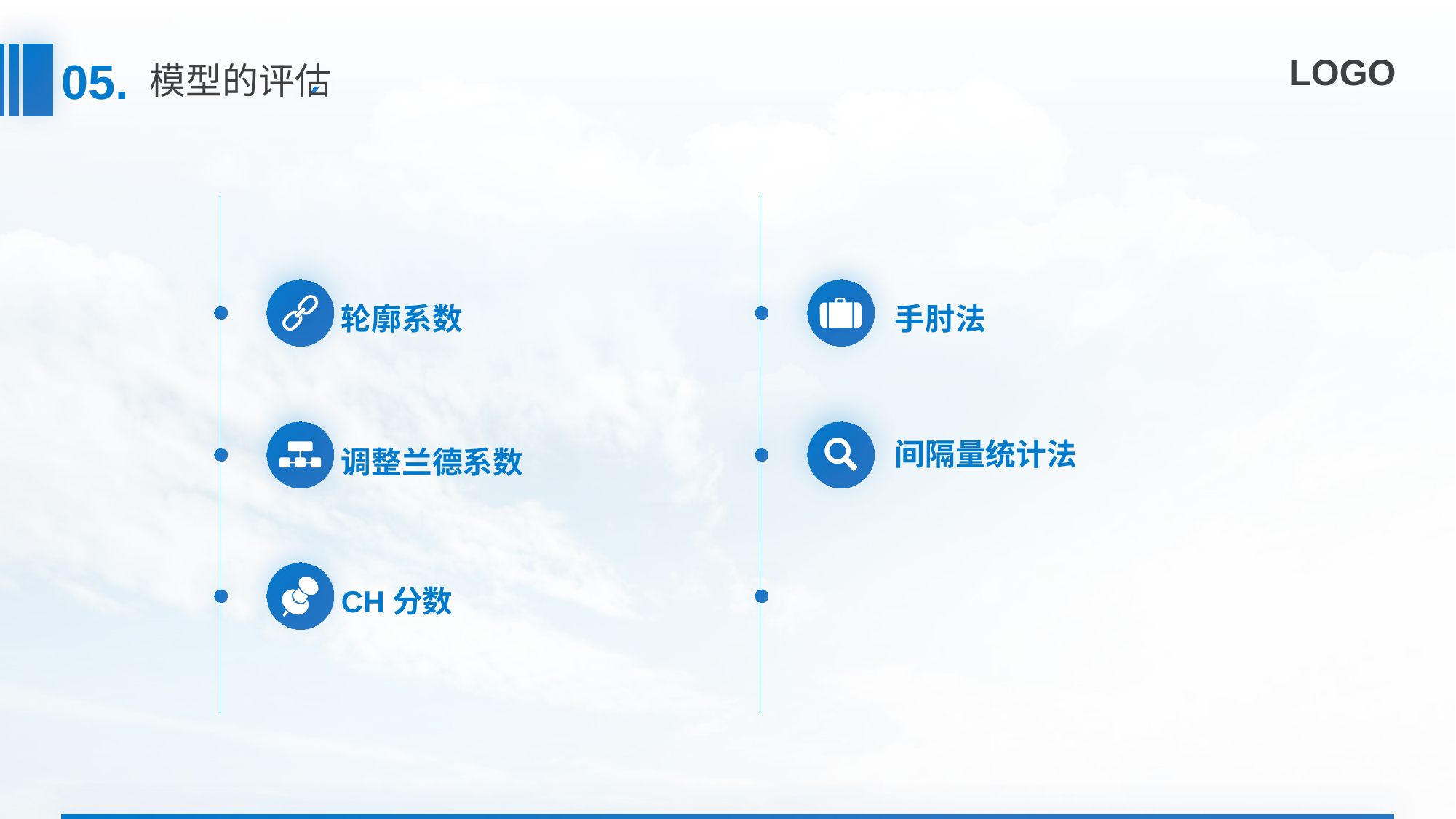

05.
模型的评估

手肘法
轮廓系数

间隔量统计法
调整兰德系数

CH分数